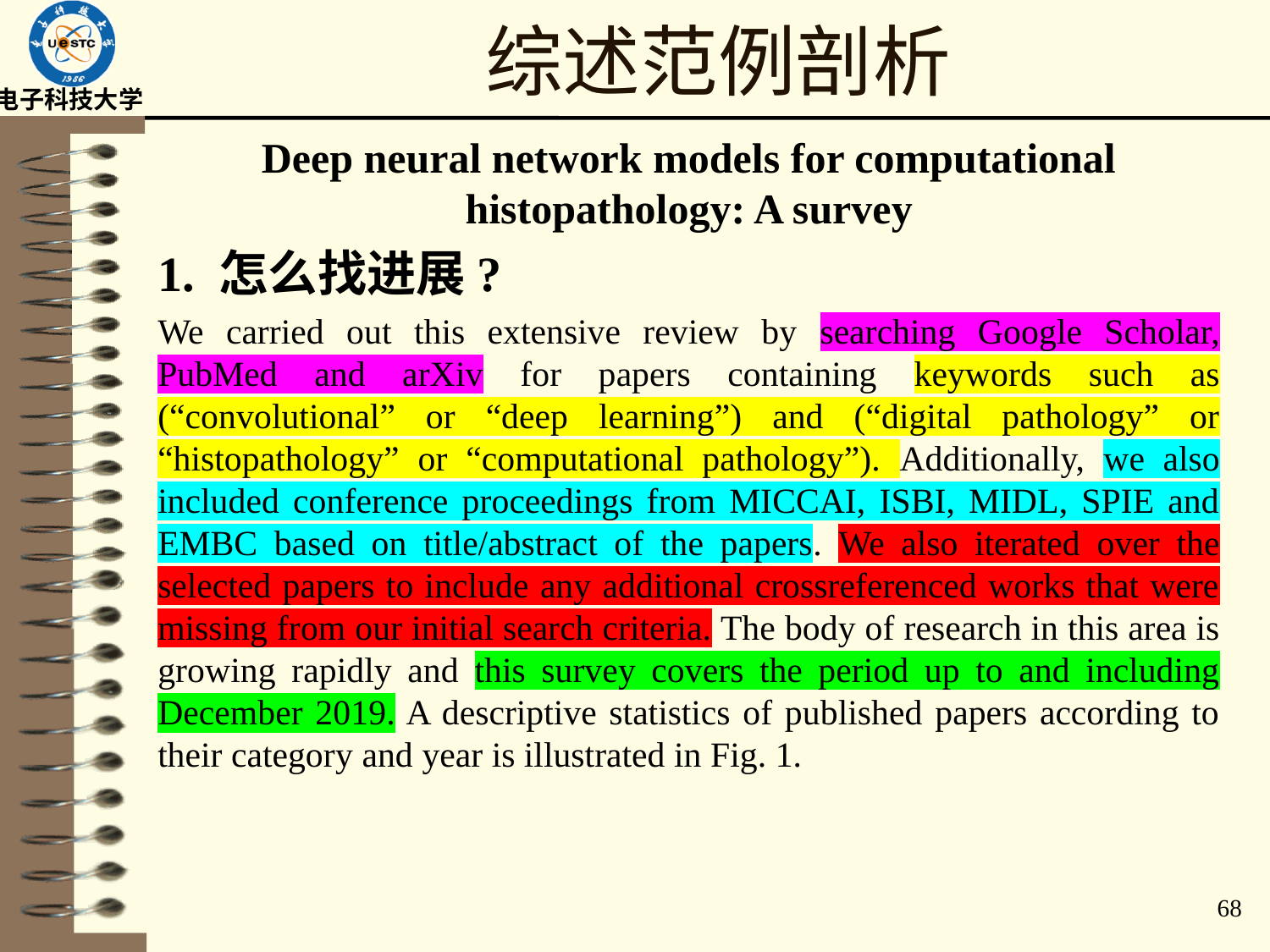

# 综述范例剖析
Deep neural network models for computational histopathology: A survey
1. 怎么找进展?
We carried out this extensive review by searching Google Scholar, PubMed and arXiv for papers containing keywords such as (“convolutional” or “deep learning”) and (“digital pathology” or “histopathology” or “computational pathology”). Additionally, we also included conference proceedings from MICCAI, ISBI, MIDL, SPIE and EMBC based on title/abstract of the papers. We also iterated over the selected papers to include any additional crossreferenced works that were missing from our initial search criteria. The body of research in this area is growing rapidly and this survey covers the period up to and including December 2019. A descriptive statistics of published papers according to their category and year is illustrated in Fig. 1.
68